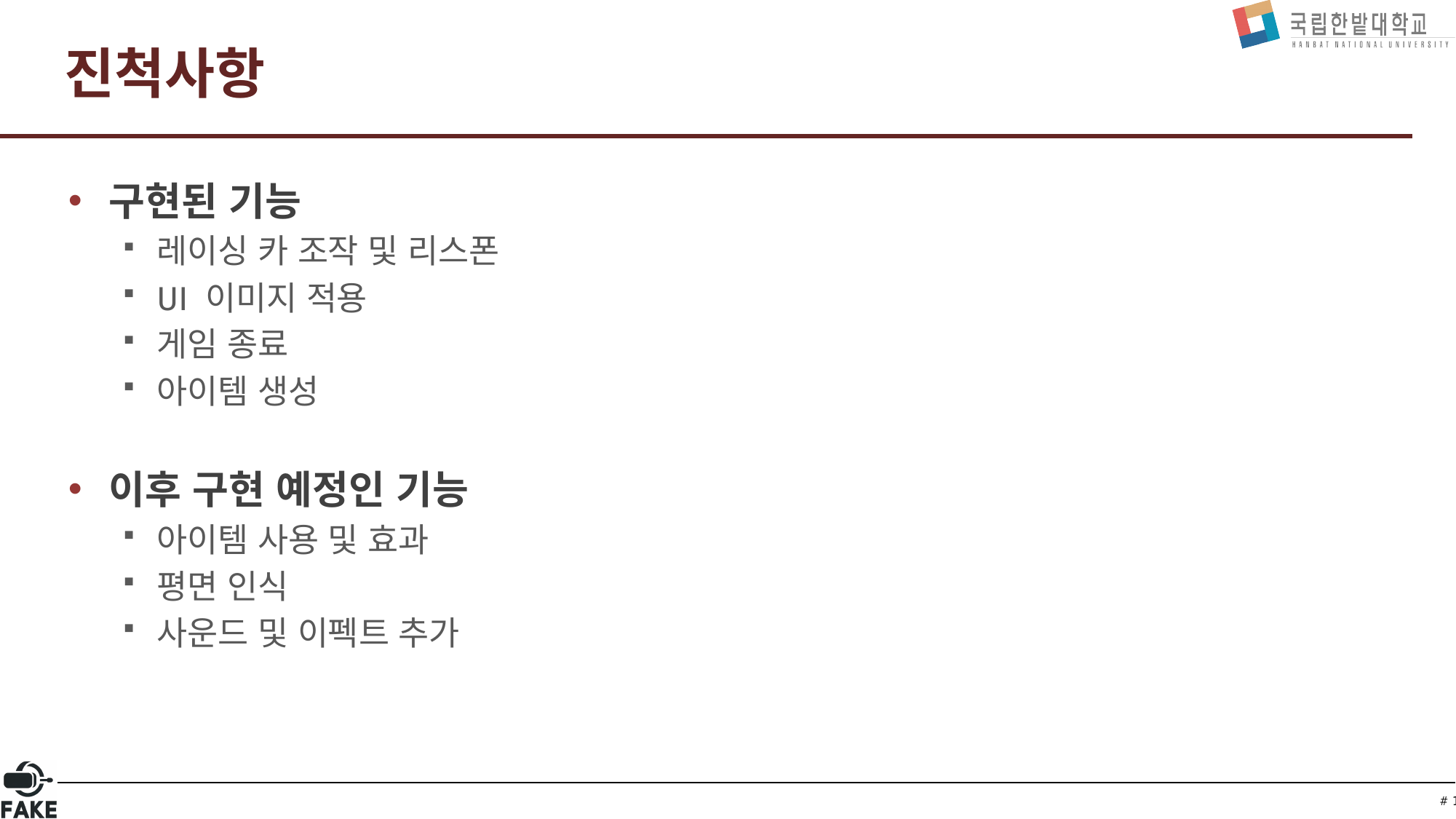

# 진척사항
구현된 기능
레이싱 카 조작 및 리스폰
UI 이미지 적용
게임 종료
아이템 생성

이후 구현 예정인 기능
아이템 사용 및 효과
평면 인식
사운드 및 이펙트 추가